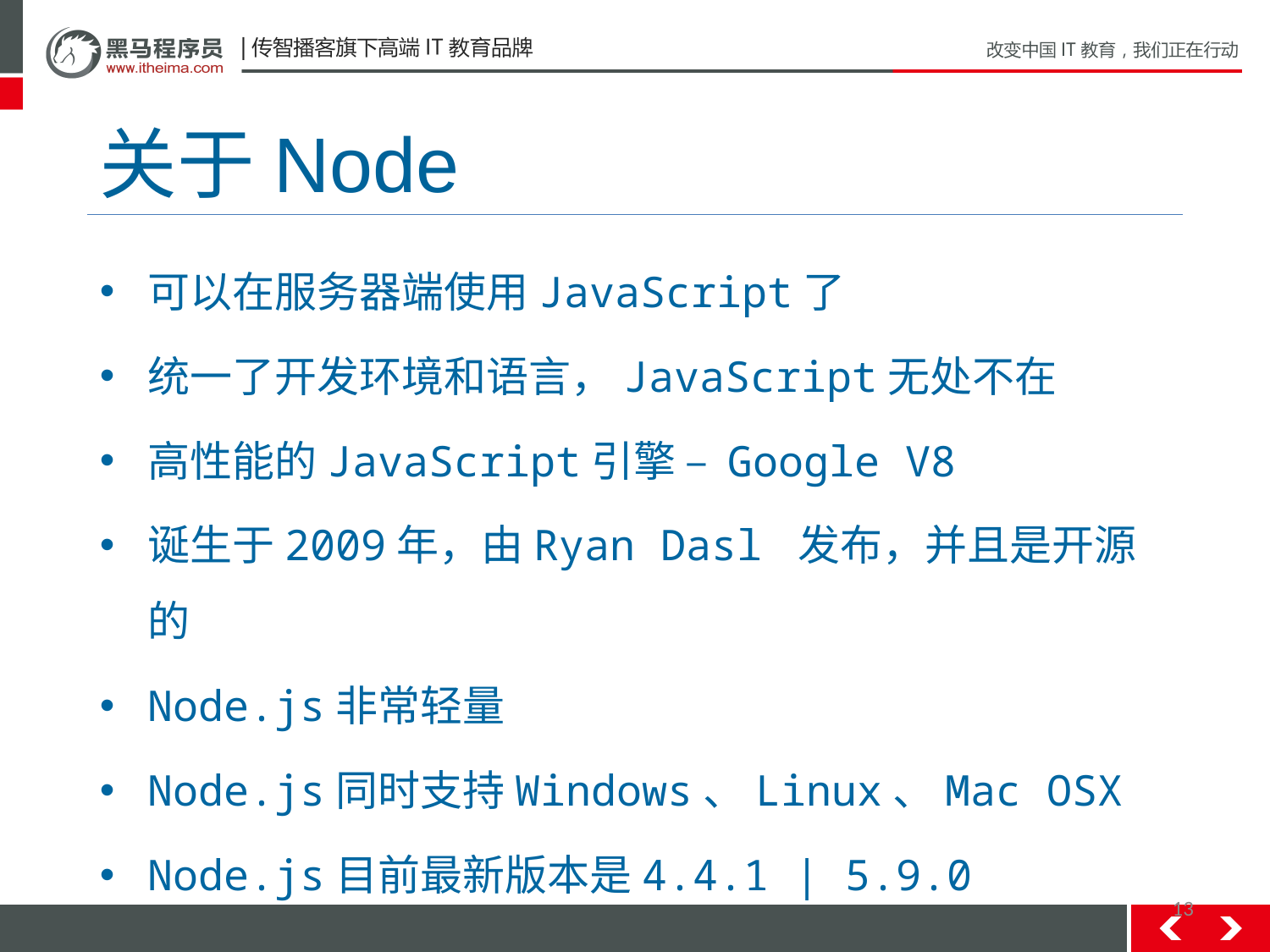

# 关于Node
可以在服务器端使用JavaScript了
统一了开发环境和语言，JavaScript无处不在
高性能的JavaScript引擎 – Google V8
诞生于2009年，由Ryan Dasl 发布，并且是开源的
Node.js非常轻量
Node.js同时支持Windows、Linux、Mac OSX
Node.js目前最新版本是4.4.1 | 5.9.0
13